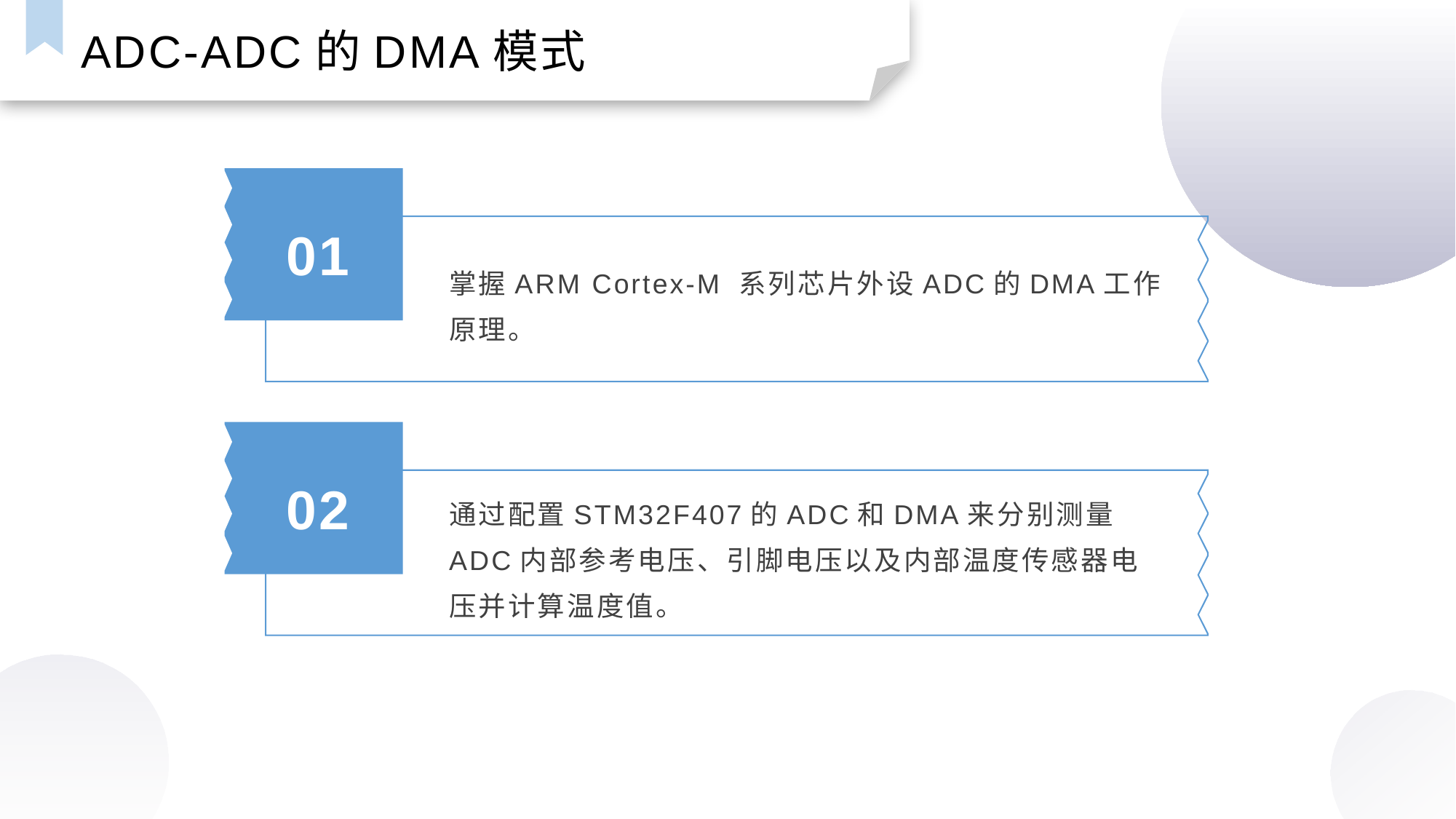

ADC-ADC的DMA模式

01
掌握ARM Cortex-M 系列芯片外设ADC的DMA工作原理。

02
通过配置STM32F407的ADC和DMA来分别测量ADC内部参考电压、引脚电压以及内部温度传感器电压并计算温度值。